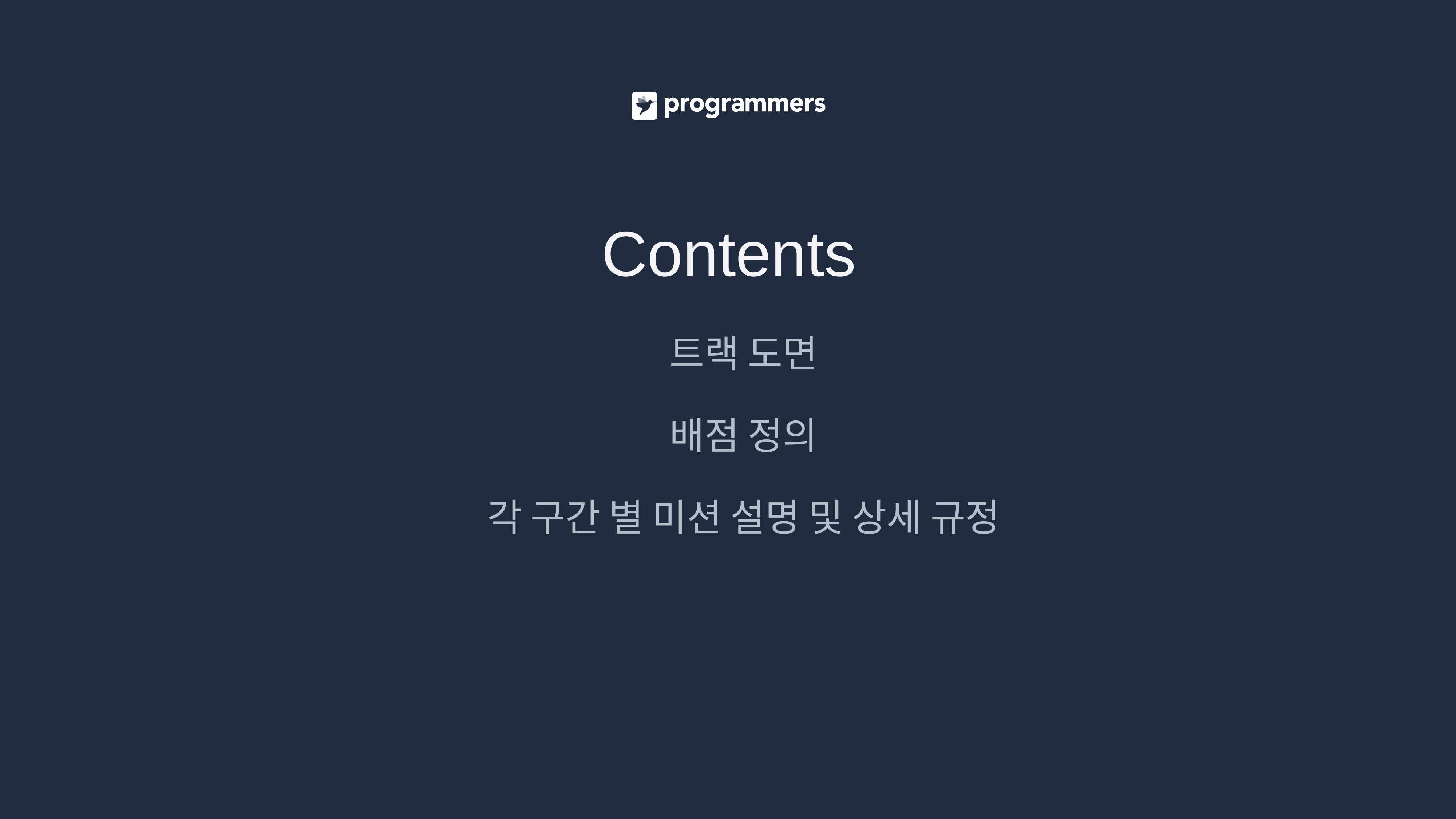

# Contents
트랙 도면

배점 정의

각 구간 별 미션 설명 및 상세 규정